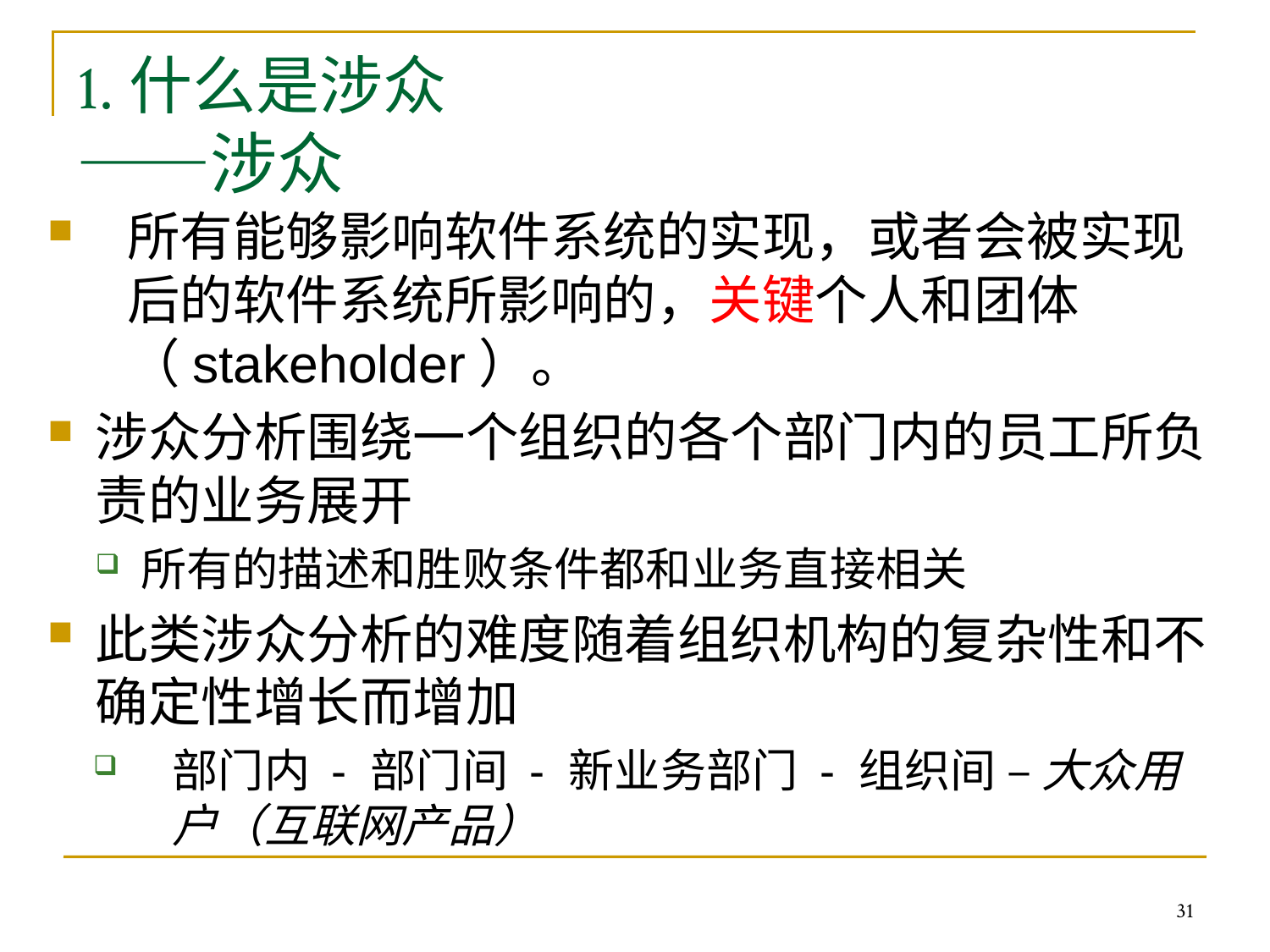

# 1.什么是涉众 ——涉众
所有能够影响软件系统的实现，或者会被实现后的软件系统所影响的，关键个人和团体（stakeholder）。
涉众分析围绕一个组织的各个部门内的员工所负责的业务展开
所有的描述和胜败条件都和业务直接相关
此类涉众分析的难度随着组织机构的复杂性和不确定性增长而增加
部门内 - 部门间 - 新业务部门 - 组织间 – 大众用户（互联网产品）
31